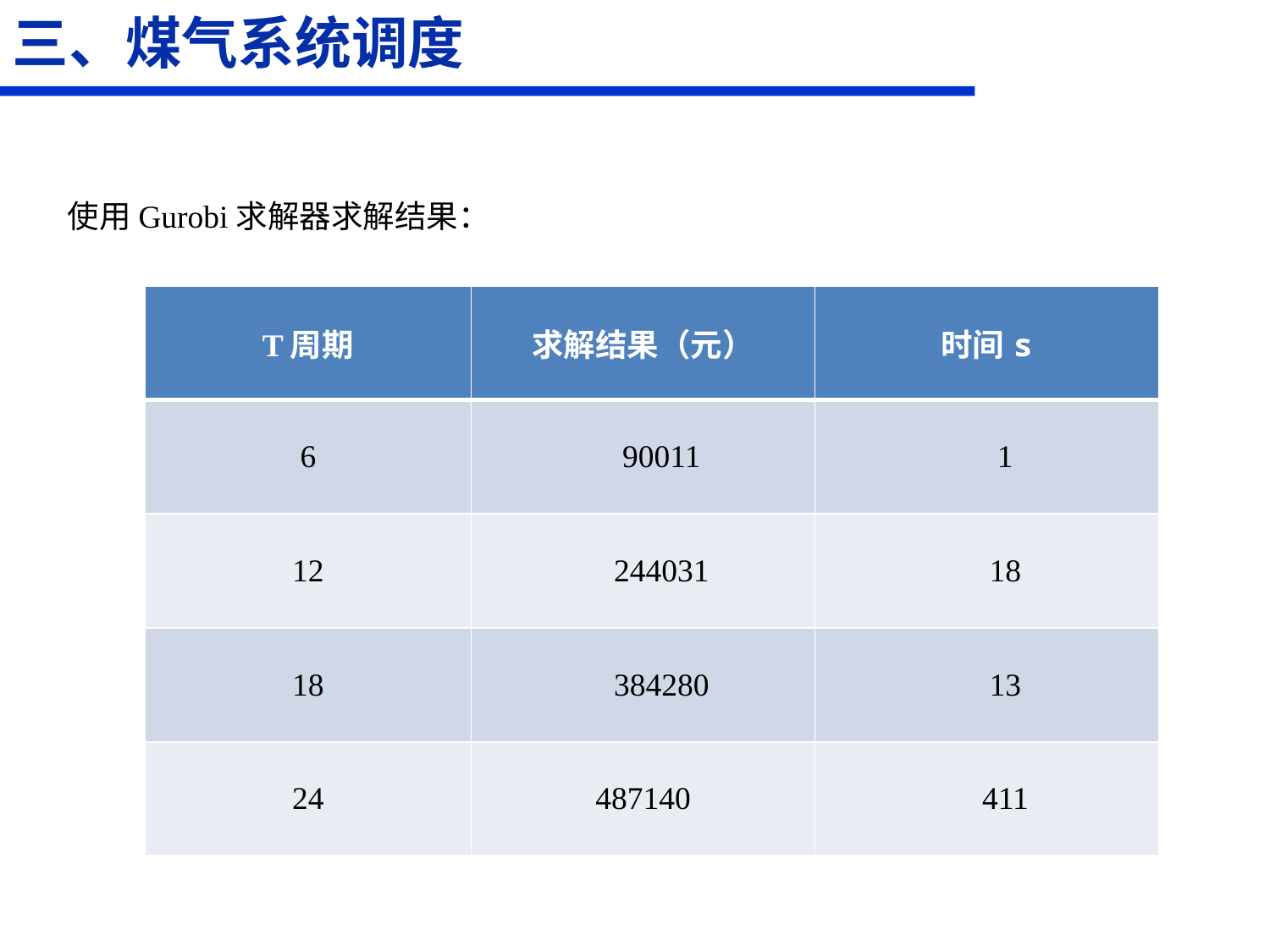

三、煤气系统调度
使用Gurobi求解器求解结果：
| T周期 | 求解结果（元） | 时间s |
| --- | --- | --- |
| 6 | 90011 | 1 |
| 12 | 244031 | 18 |
| 18 | 384280 | 13 |
| 24 | 487140 | 411 |